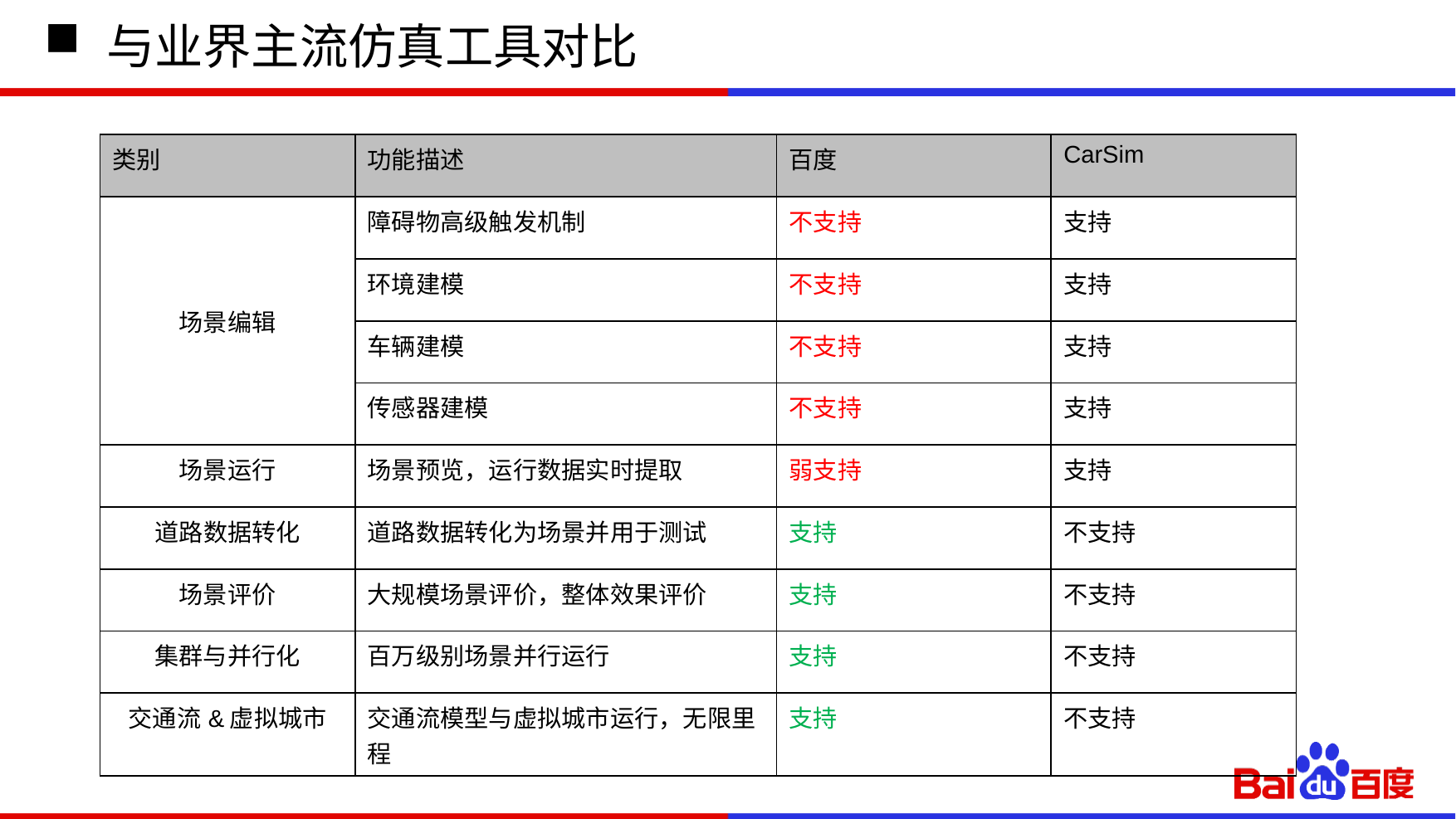

# 与业界主流仿真工具对比
| 类别 | 功能描述 | 百度 | CarSim |
| --- | --- | --- | --- |
| 场景编辑 | 障碍物高级触发机制 | 不支持 | 支持 |
|  | 环境建模 | 不支持 | 支持 |
|  | 车辆建模 | 不支持 | 支持 |
|  | 传感器建模 | 不支持 | 支持 |
| 场景运行 | 场景预览，运行数据实时提取 | 弱支持 | 支持 |
| 道路数据转化 | 道路数据转化为场景并用于测试 | 支持 | 不支持 |
| 场景评价 | 大规模场景评价，整体效果评价 | 支持 | 不支持 |
| 集群与并行化 | 百万级别场景并行运行 | 支持 | 不支持 |
| 交通流&虚拟城市 | 交通流模型与虚拟城市运行，无限里程 | 支持 | 不支持 |